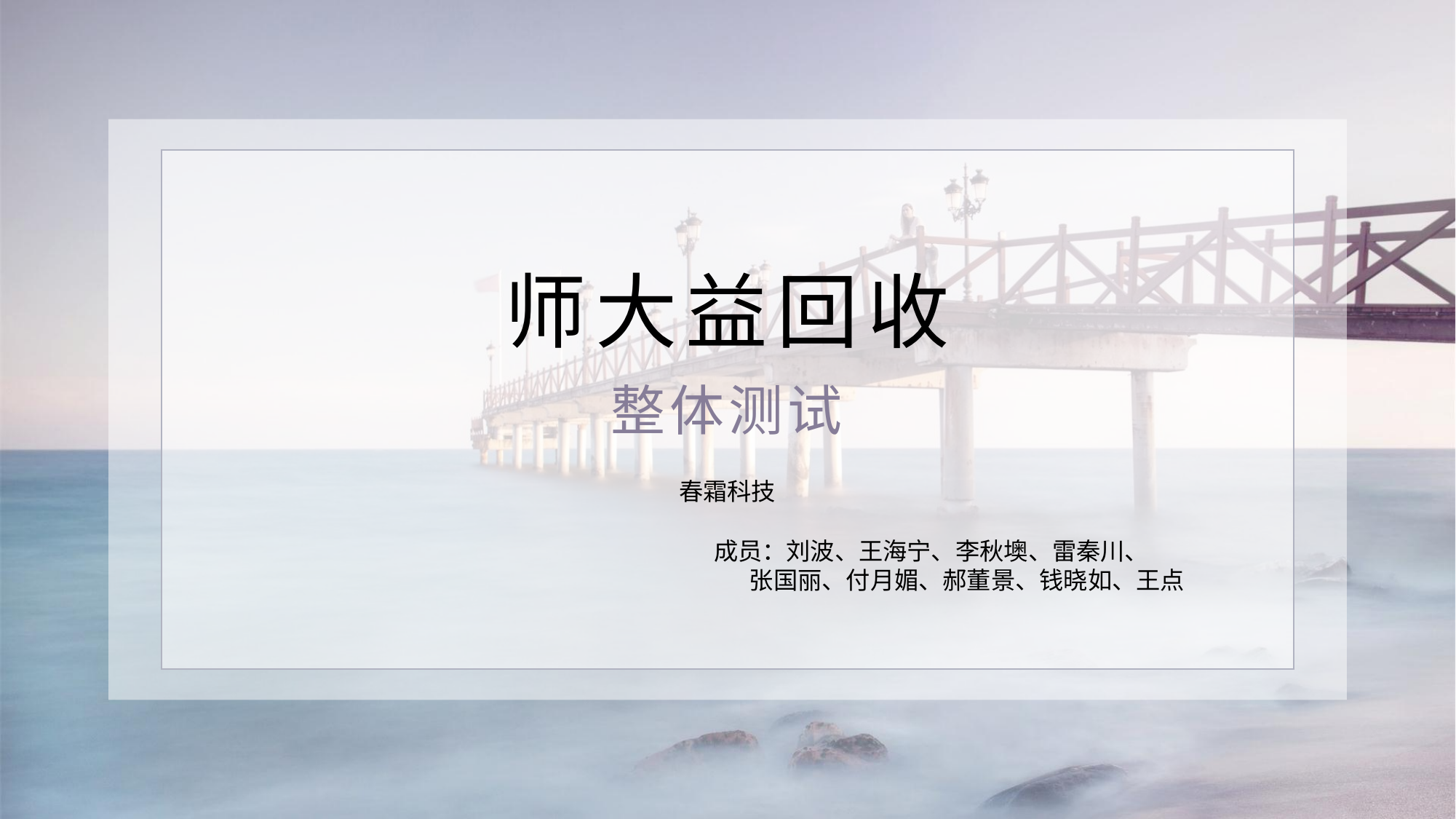

师大益回收
整体测试
春霜科技
成员：刘波、王海宁、李秋墺、雷秦川、
            张国丽、付月媚、郝董景、钱晓如、王点